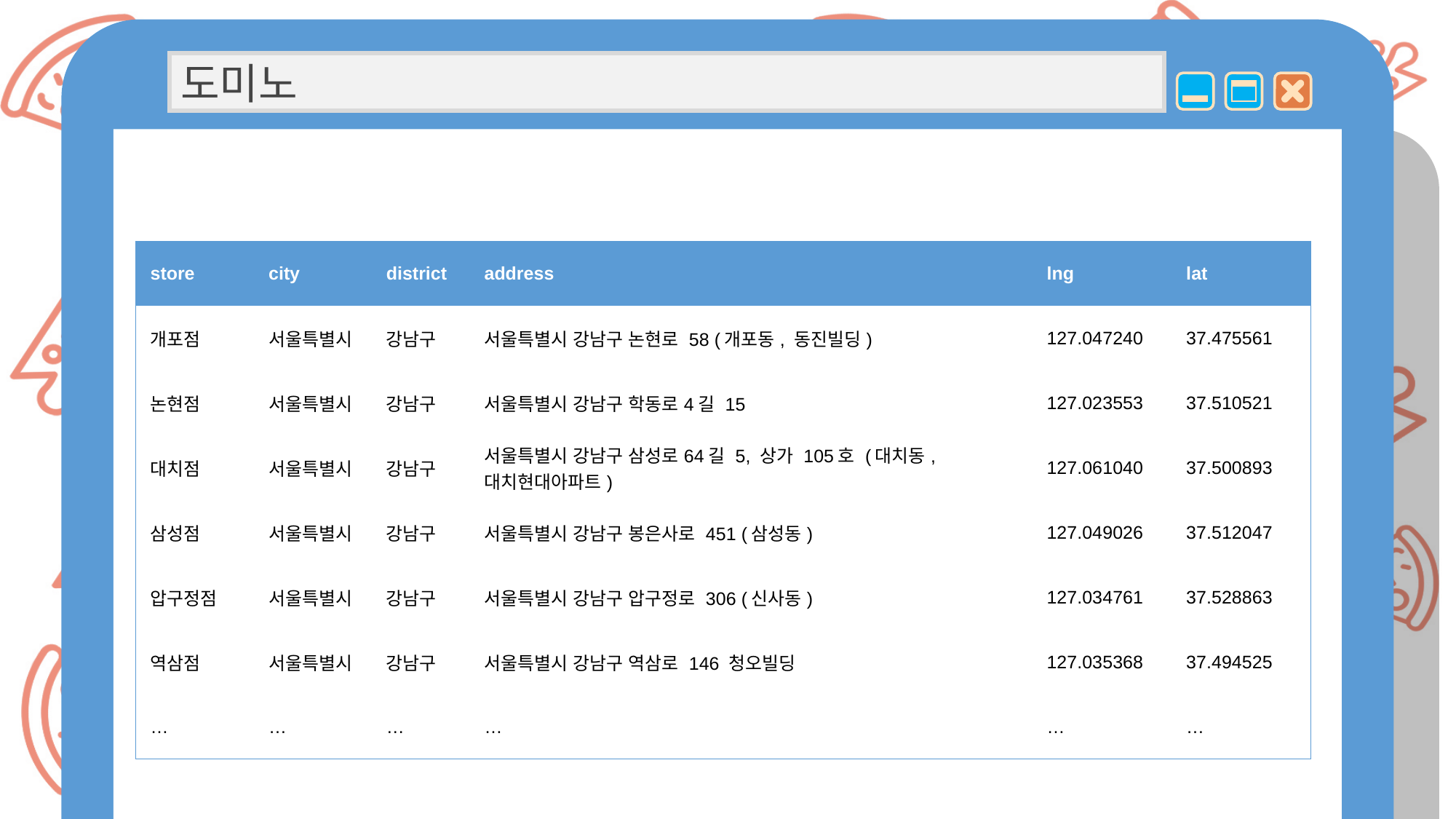

도미노

| store | city | district | address | lng | lat |
| --- | --- | --- | --- | --- | --- |
| 개포점 | 서울특별시 | 강남구 | 서울특별시 강남구 논현로 58 (개포동, 동진빌딩) | 127.047240 | 37.475561 |
| 논현점 | 서울특별시 | 강남구 | 서울특별시 강남구 학동로4길 15 | 127.023553 | 37.510521 |
| 대치점 | 서울특별시 | 강남구 | 서울특별시 강남구 삼성로64길 5, 상가 105호 (대치동, 대치현대아파트) | 127.061040 | 37.500893 |
| 삼성점 | 서울특별시 | 강남구 | 서울특별시 강남구 봉은사로 451 (삼성동) | 127.049026 | 37.512047 |
| 압구정점 | 서울특별시 | 강남구 | 서울특별시 강남구 압구정로 306 (신사동) | 127.034761 | 37.528863 |
| 역삼점 | 서울특별시 | 강남구 | 서울특별시 강남구 역삼로 146 청오빌딩 | 127.035368 | 37.494525 |
| … | … | … | … | … | … |